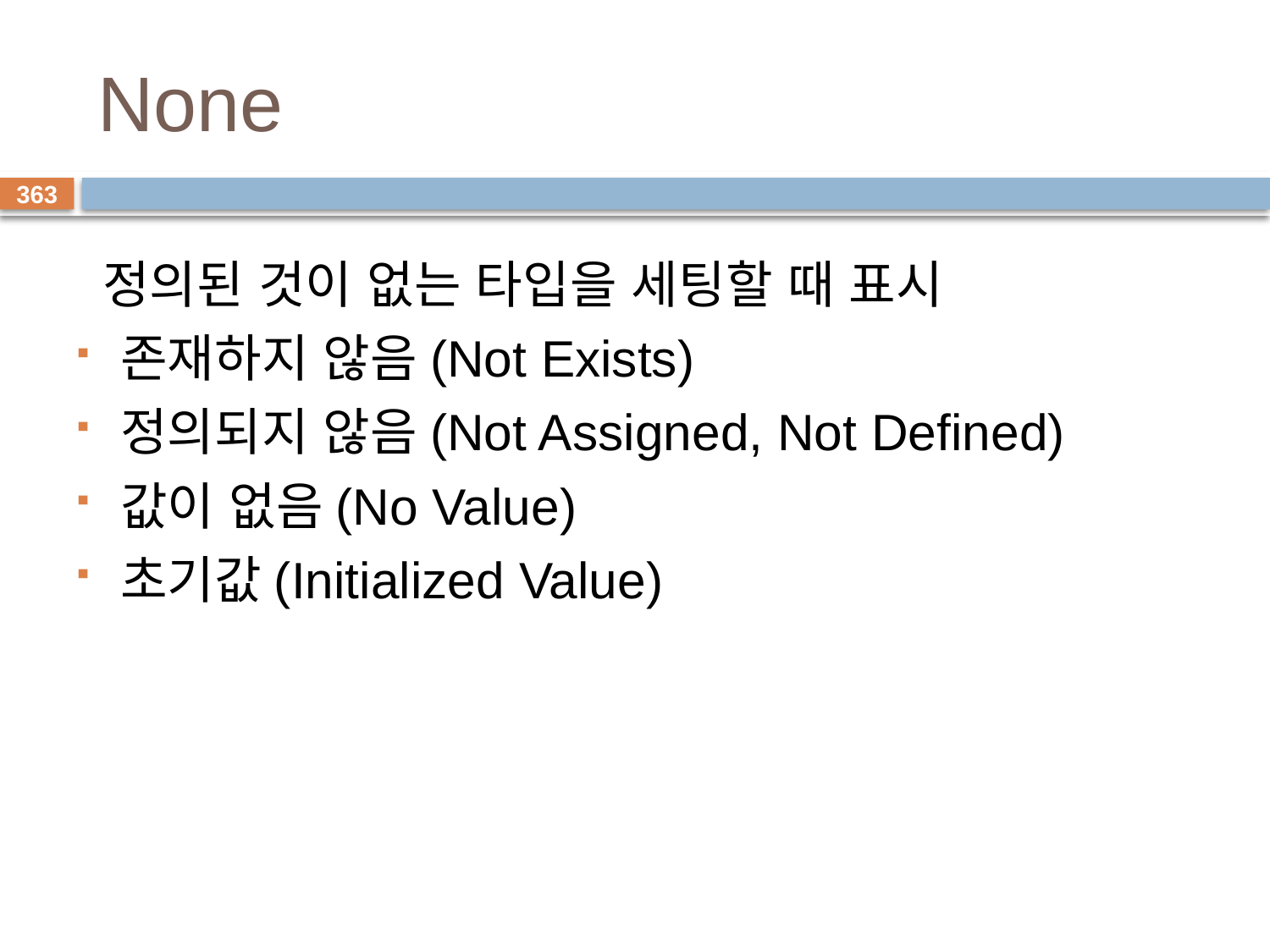

# None
363
 정의된 것이 없는 타입을 세팅할 때 표시
존재하지 않음(Not Exists)
정의되지 않음(Not Assigned, Not Defined)
값이 없음(No Value)
초기값(Initialized Value)